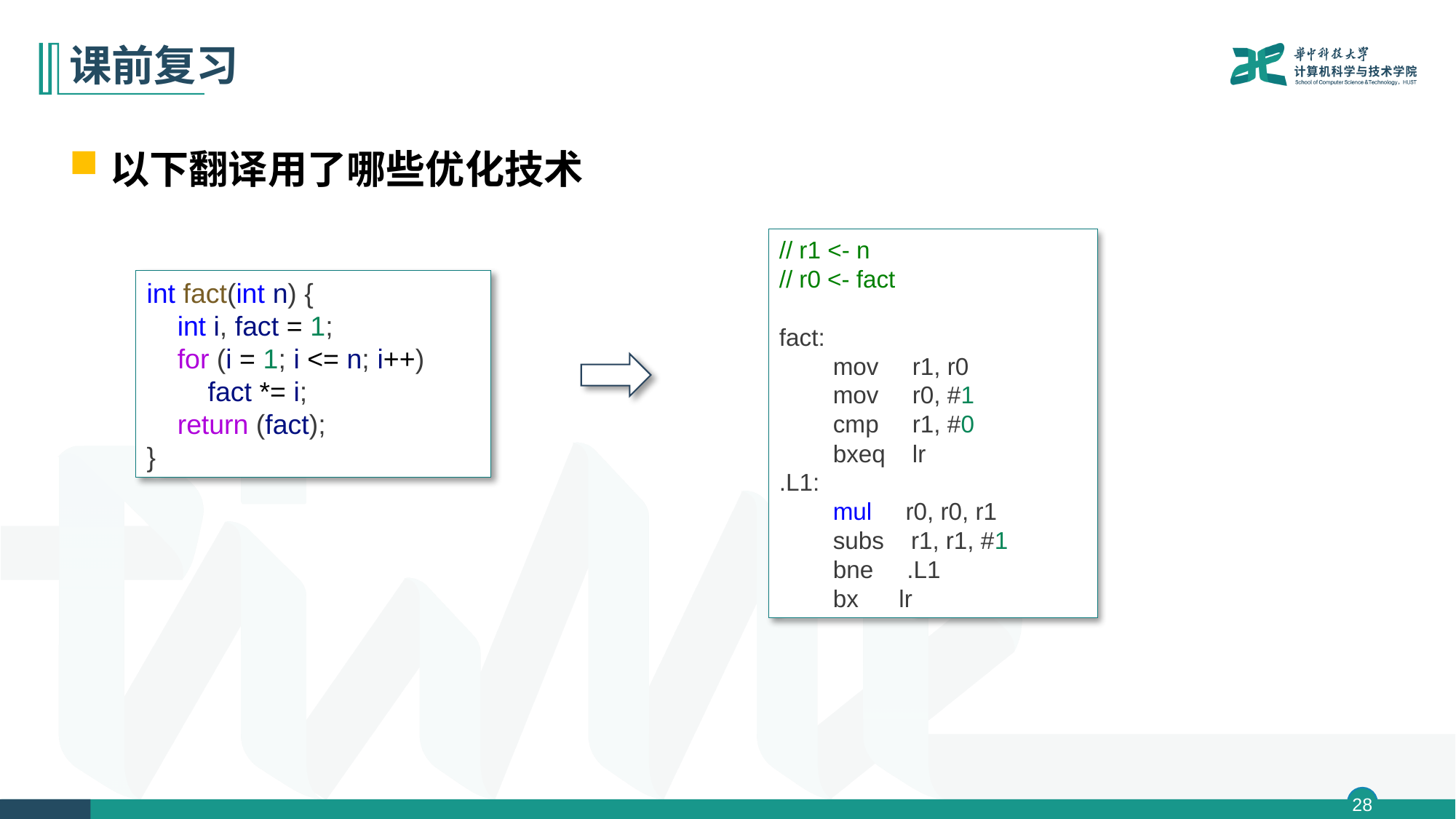

# 课前复习
以下翻译用了哪些优化技术
// r1 <- n
// r0 <- fact

fact:
        mov     r1, r0
        mov     r0, #1
        cmp     r1, #0
        bxeq    lr
.L1:
        mul     r0, r0, r1
        subs    r1, r1, #1
        bne     .L1
        bx      lr
int fact(int n) {
    int i, fact = 1;
    for (i = 1; i <= n; i++)
        fact *= i;
    return (fact);
}